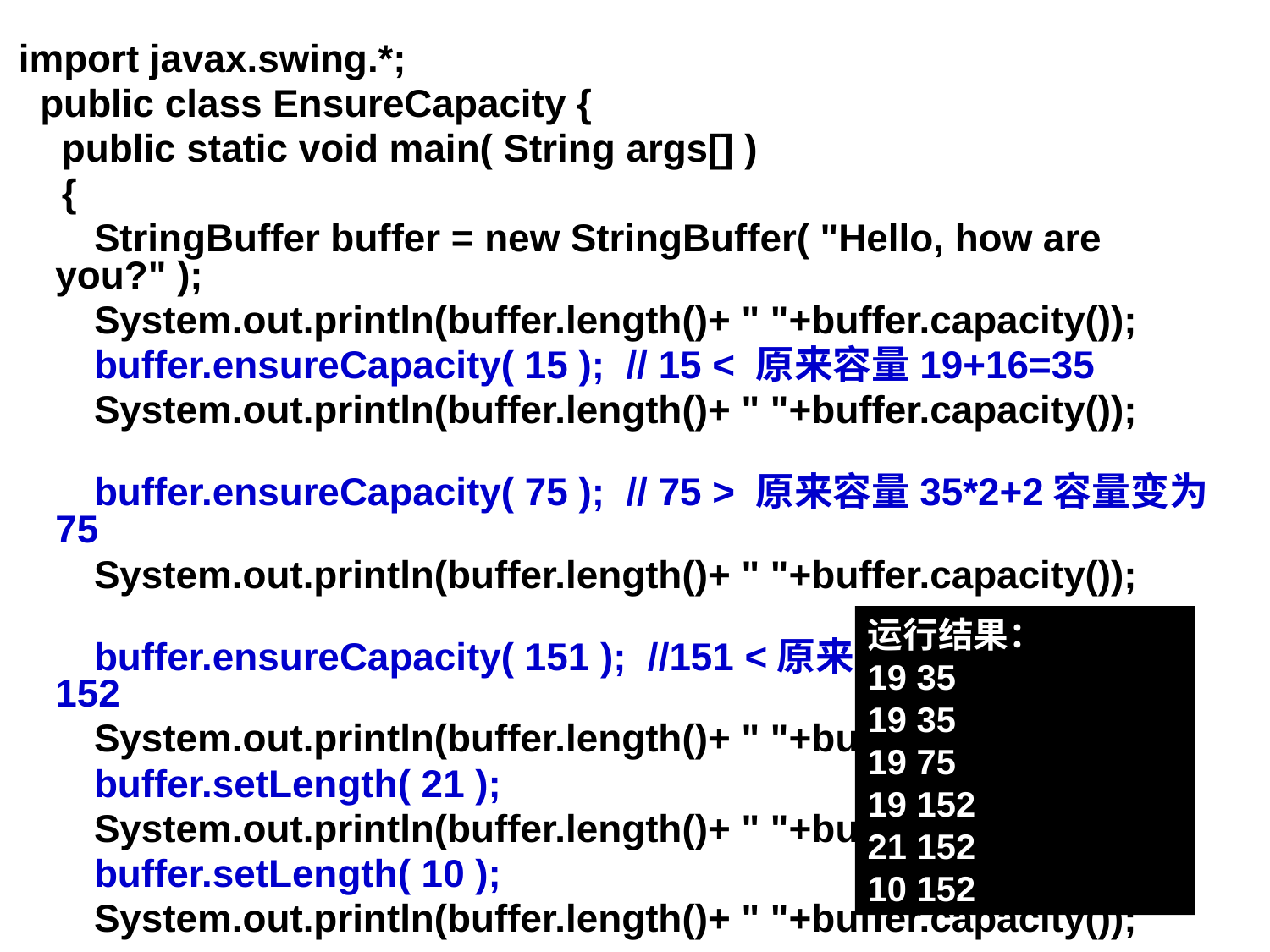

import javax.swing.*;
   public class EnsureCapacity {
     public static void main( String args[] )
     {
        StringBuffer buffer = new StringBuffer( "Hello, how are you?" );
        System.out.println(buffer.length()+ " "+buffer.capacity());
        buffer.ensureCapacity( 15 );  // 15 < 原来容量19+16=35
        System.out.println(buffer.length()+ " "+buffer.capacity());
        buffer.ensureCapacity( 75 );  // 75 > 原来容量35*2+2容量变为75
        System.out.println(buffer.length()+ " "+buffer.capacity());
        buffer.ensureCapacity( 151 );  //151 <原来容量75*2+2容量为152
        System.out.println(buffer.length()+ " "+buffer.capacity());
        buffer.setLength( 21 );
        System.out.println(buffer.length()+ " "+buffer.capacity());
        buffer.setLength( 10 );
        System.out.println(buffer.length()+ " "+buffer.capacity());
      }
   }
运行结果：
19 35
19 35
19 75
19 152
21 152
10 152